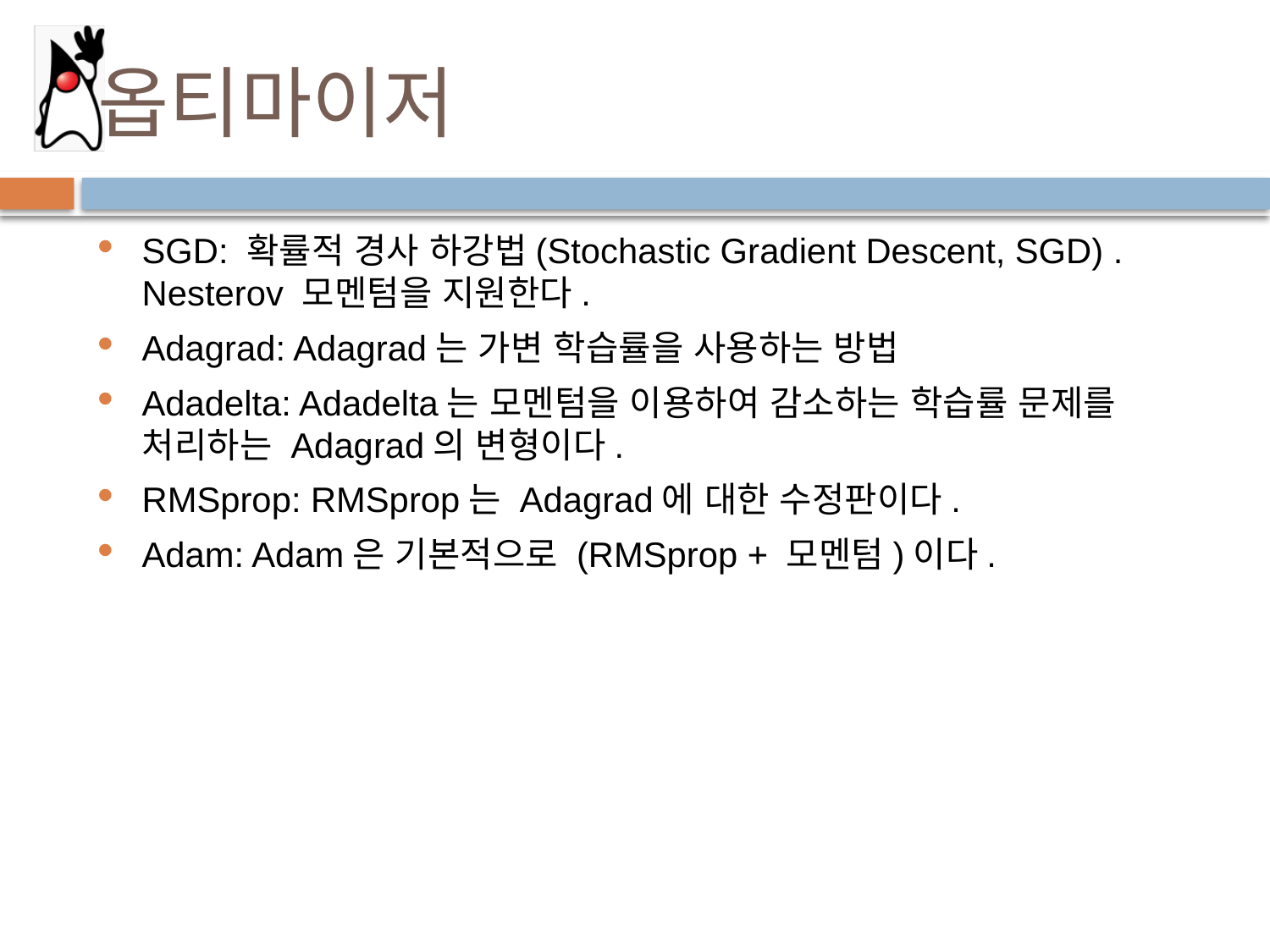

# 옵티마이저
SGD: 확률적 경사 하강법(Stochastic Gradient Descent, SGD) . Nesterov 모멘텀을 지원한다.
Adagrad: Adagrad는 가변 학습률을 사용하는 방법
Adadelta: Adadelta는 모멘텀을 이용하여 감소하는 학습률 문제를 처리하는 Adagrad의 변형이다.
RMSprop: RMSprop는 Adagrad에 대한 수정판이다.
Adam: Adam은 기본적으로 (RMSprop + 모멘텀)이다.